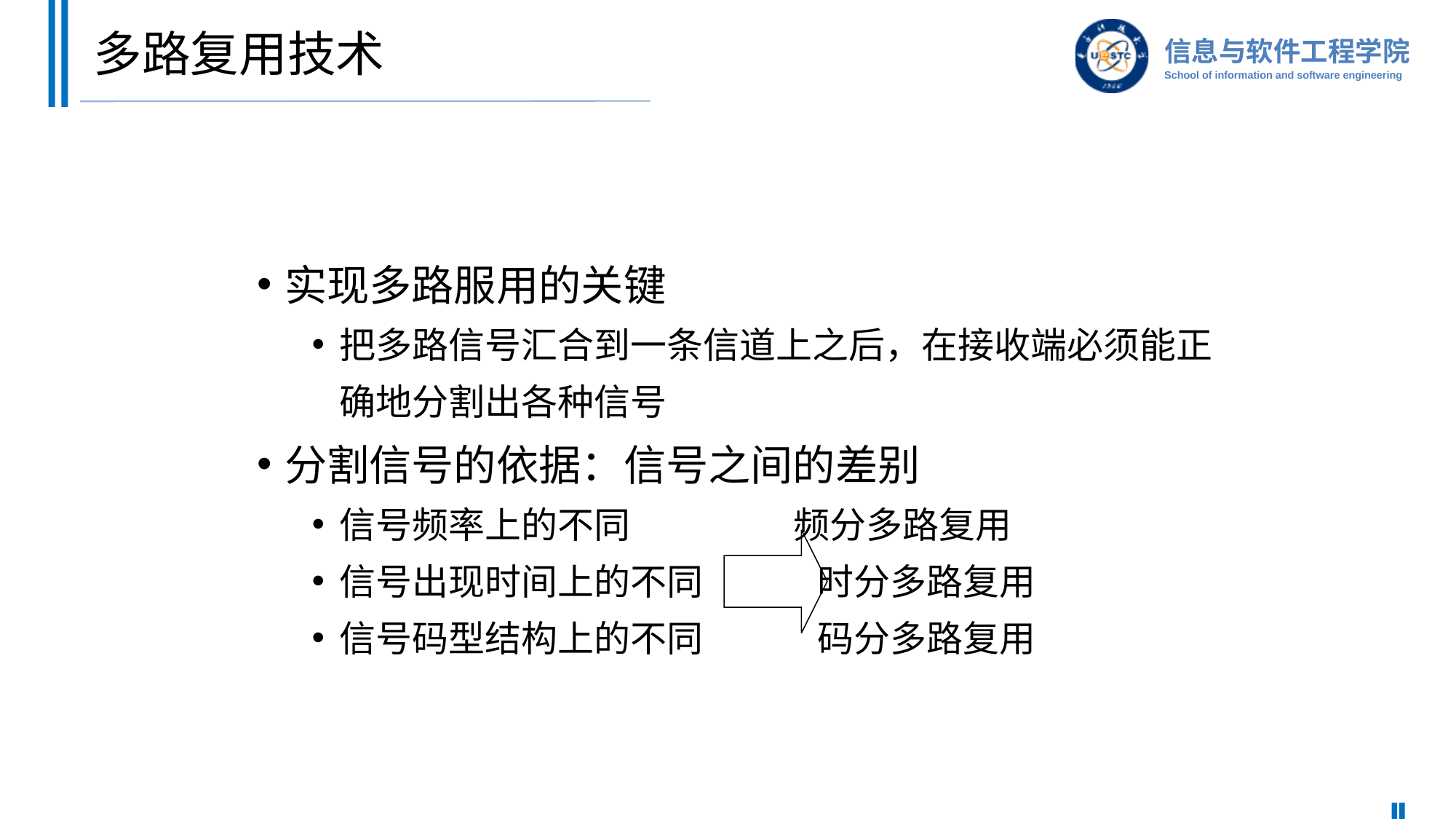

# 多路复用技术
实现多路服用的关键
把多路信号汇合到一条信道上之后，在接收端必须能正确地分割出各种信号
分割信号的依据：信号之间的差别
信号频率上的不同                    频分多路复用
信号出现时间上的不同              时分多路复用
信号码型结构上的不同              码分多路复用